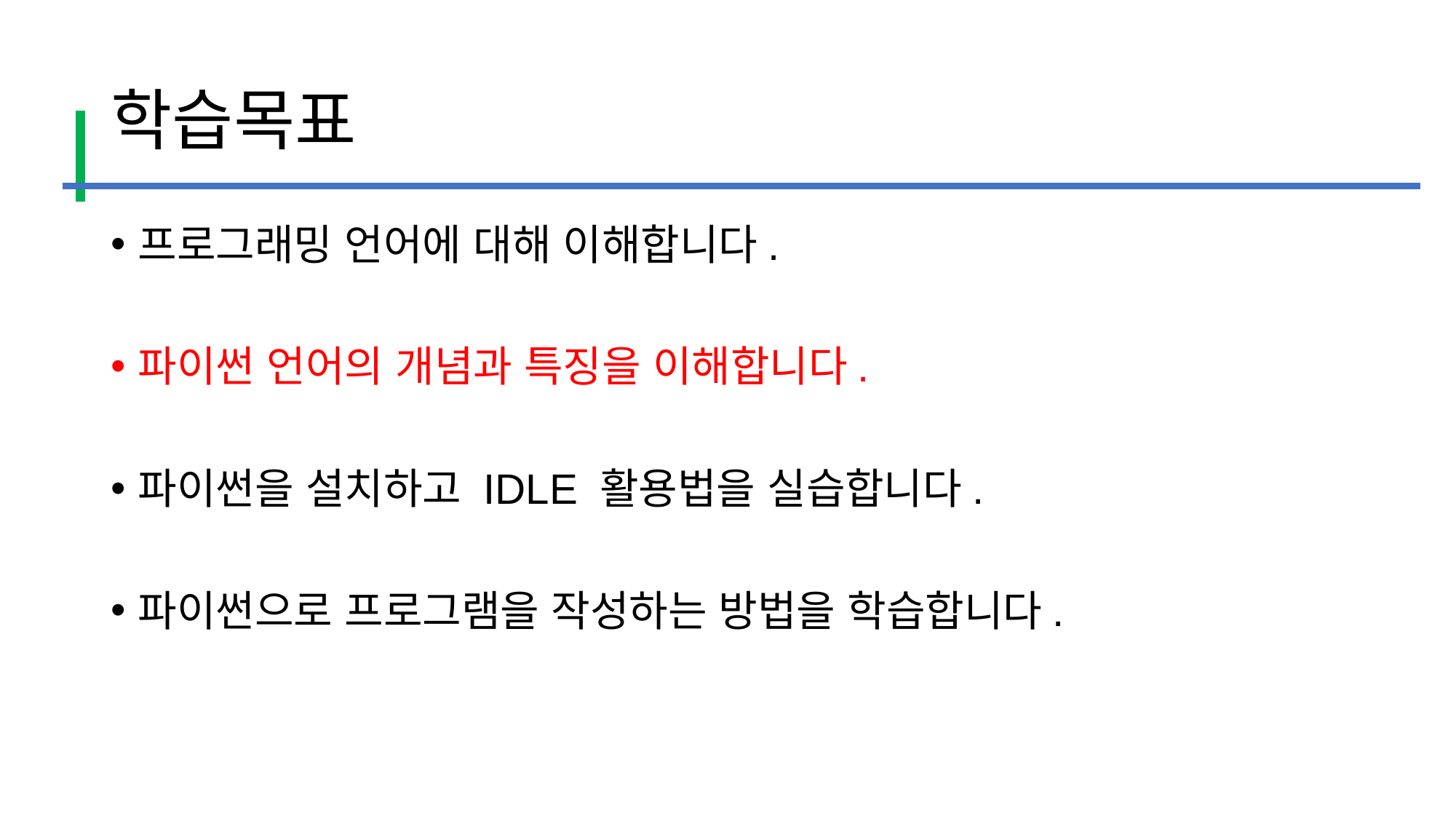

# 학습목표
프로그래밍 언어에 대해 이해합니다.

파이썬 언어의 개념과 특징을 이해합니다.

파이썬을 설치하고 IDLE 활용법을 실습합니다.

파이썬으로 프로그램을 작성하는 방법을 학습합니다.